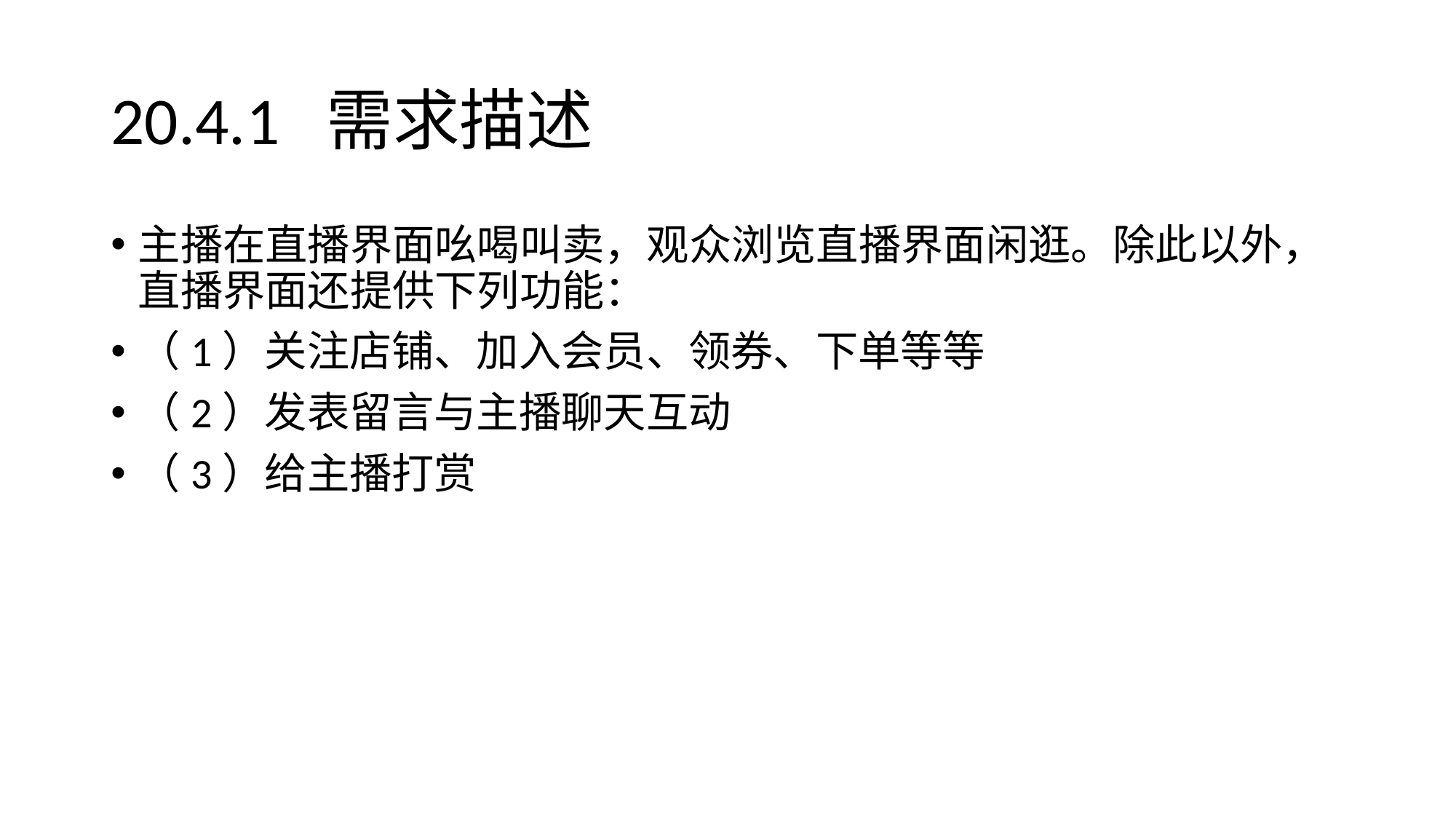

# 20.4.1  需求描述
主播在直播界面吆喝叫卖，观众浏览直播界面闲逛。除此以外，直播界面还提供下列功能：
（1）关注店铺、加入会员、领券、下单等等
（2）发表留言与主播聊天互动
（3）给主播打赏